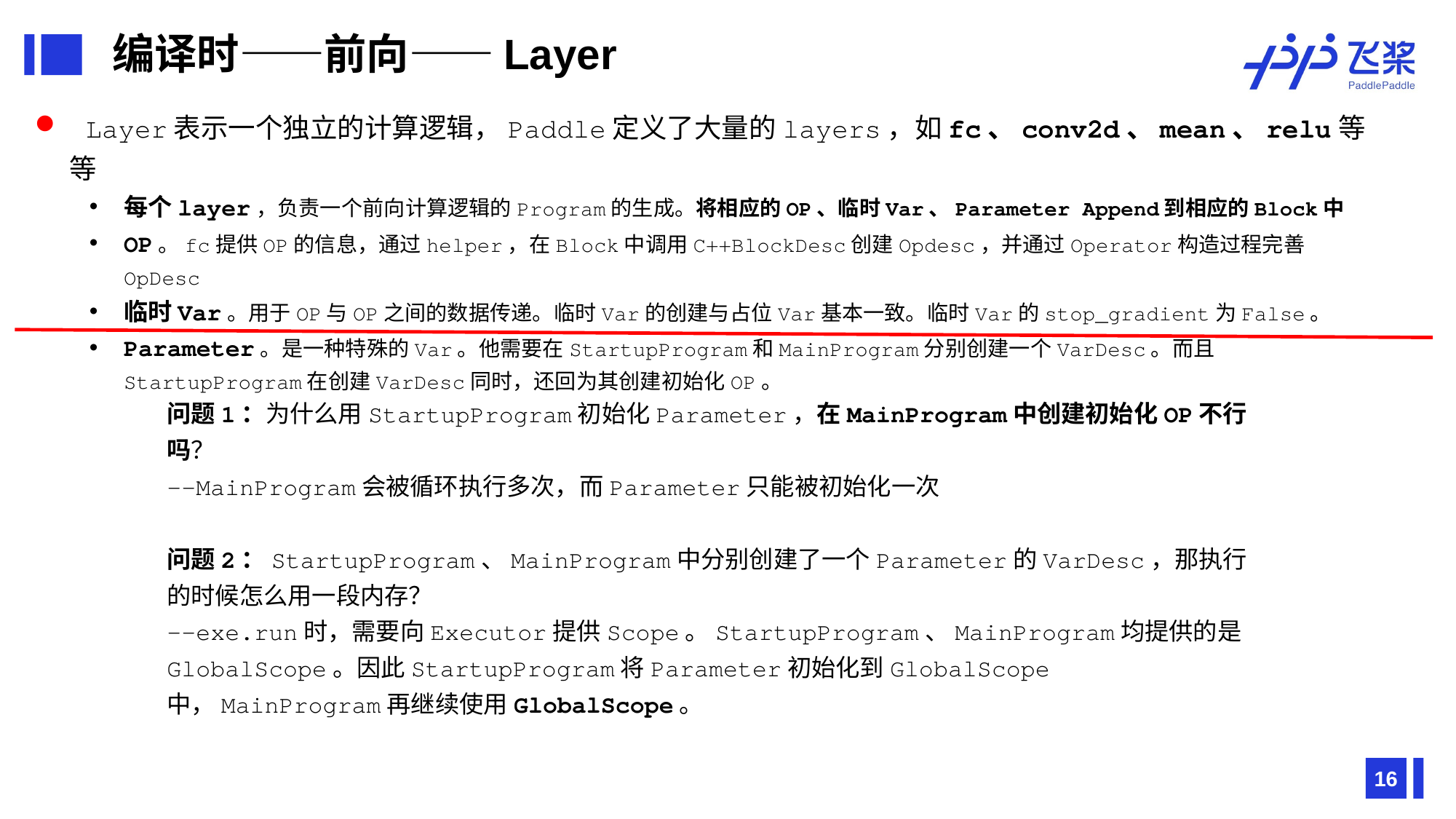

编译时——前向——Layer
 Layer表示一个独立的计算逻辑，Paddle定义了大量的layers，如fc、conv2d、mean、relu等等
每个layer，负责一个前向计算逻辑的Program的生成。将相应的OP、临时Var、Parameter Append到相应的Block中
OP。fc提供OP的信息，通过helper，在Block中调用C++BlockDesc创建Opdesc，并通过Operator构造过程完善OpDesc
临时Var。用于OP与OP之间的数据传递。临时Var的创建与占位Var基本一致。临时Var的stop_gradient为False。
Parameter。是一种特殊的Var。他需要在StartupProgram和MainProgram分别创建一个VarDesc。而且StartupProgram在创建VarDesc同时，还回为其创建初始化OP。
问题1：为什么用StartupProgram初始化Parameter，在MainProgram中创建初始化OP不行吗？
——MainProgram会被循环执行多次，而Parameter只能被初始化一次

问题2：StartupProgram、MainProgram中分别创建了一个Parameter的VarDesc，那执行的时候怎么用一段内存？
——exe.run时，需要向Executor提供Scope。StartupProgram、MainProgram均提供的是GlobalScope。因此StartupProgram将Parameter初始化到GlobalScope中，MainProgram再继续使用GlobalScope。
16